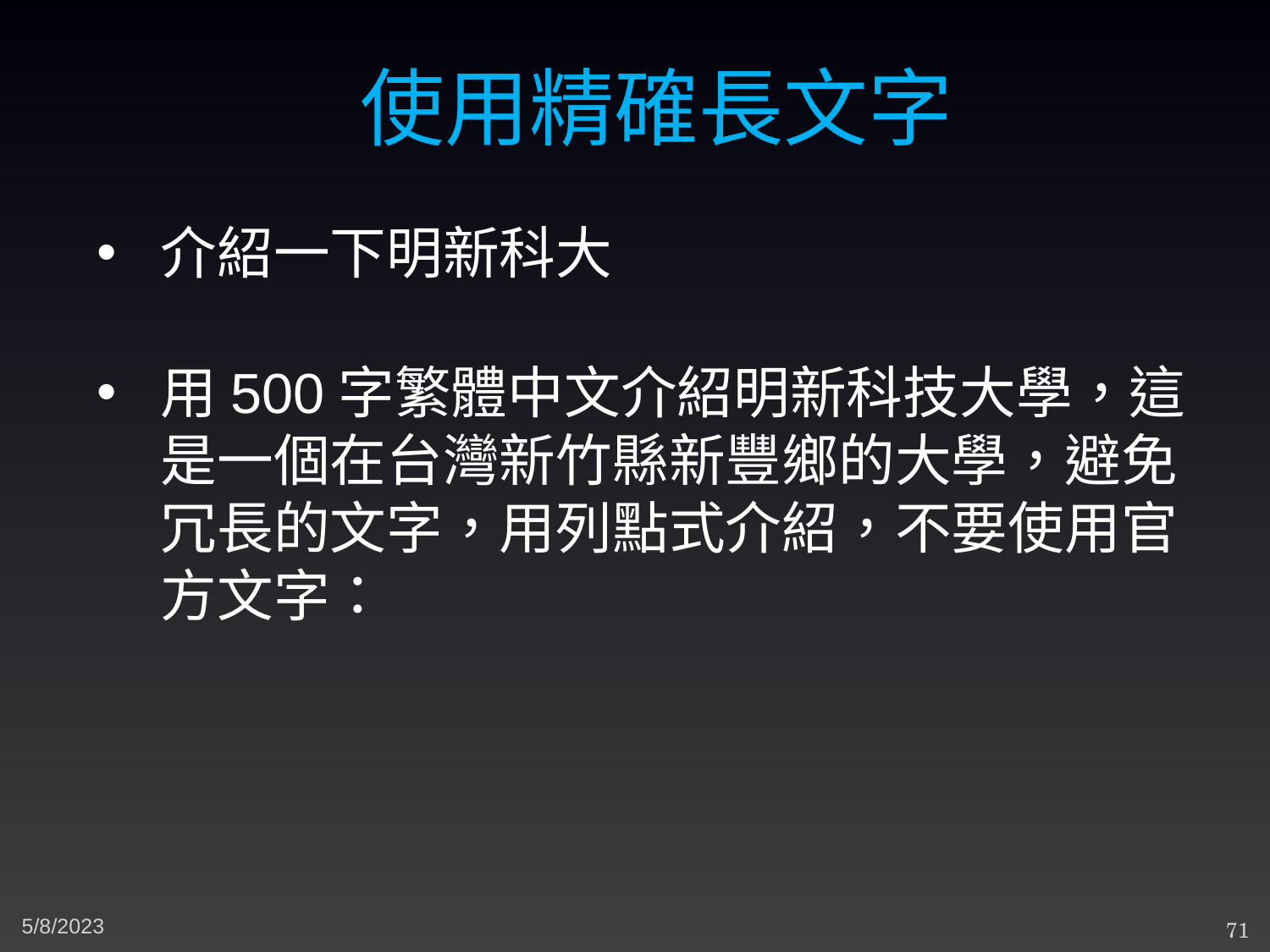

使用精確長文字
介紹一下明新科大
用500字繁體中文介紹明新科技大學，這是一個在台灣新竹縣新豐鄉的大學，避免冗長的文字，用列點式介紹，不要使用官方文字：
5/8/2023
71